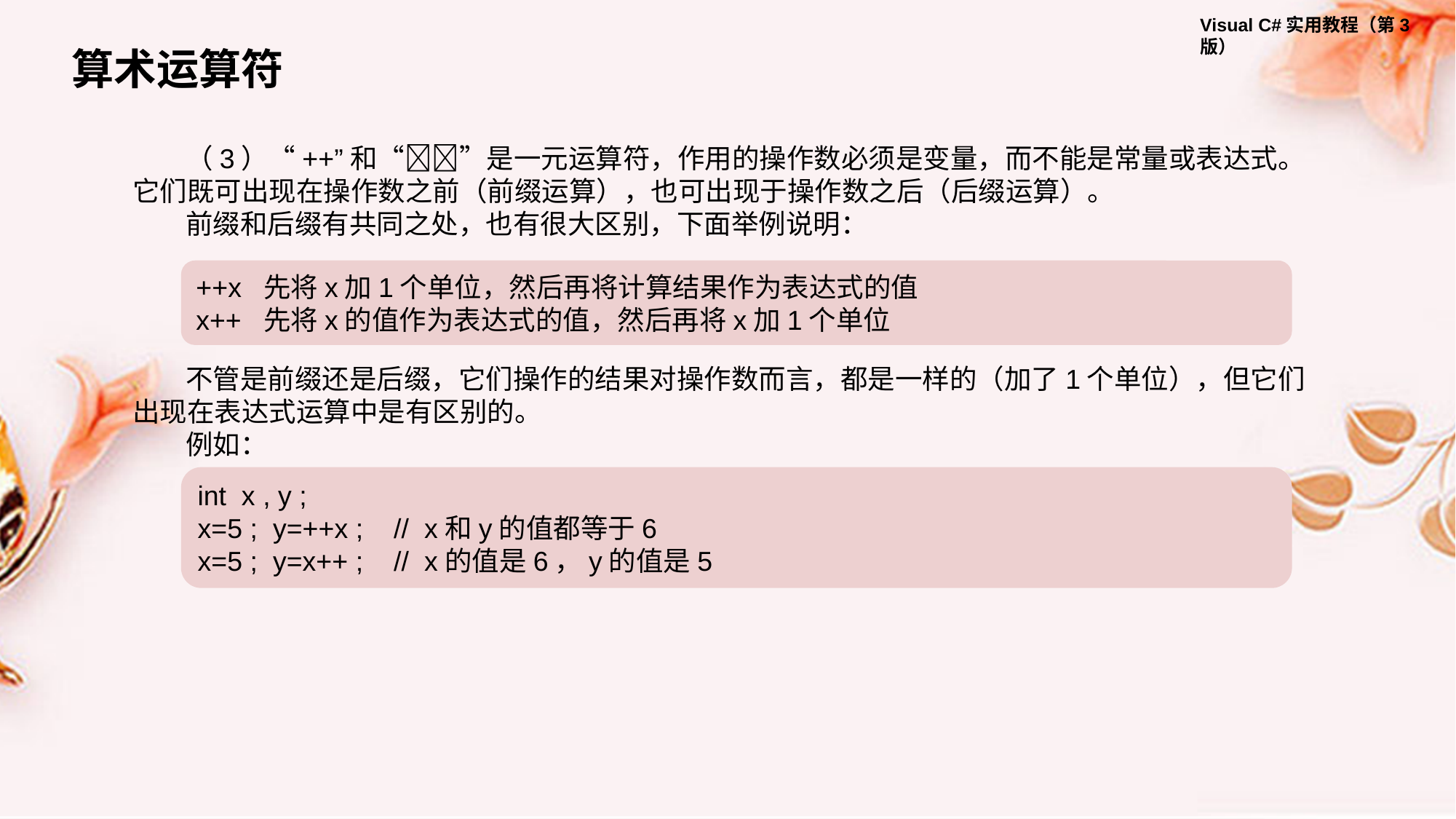

算术运算符
（3）“++”和“−−”是一元运算符，作用的操作数必须是变量，而不能是常量或表达式。它们既可出现在操作数之前（前缀运算），也可出现于操作数之后（后缀运算）。
前缀和后缀有共同之处，也有很大区别，下面举例说明：
++x  先将x加1个单位，然后再将计算结果作为表达式的值
x++  先将x的值作为表达式的值，然后再将x加1个单位
不管是前缀还是后缀，它们操作的结果对操作数而言，都是一样的（加了1个单位），但它们出现在表达式运算中是有区别的。
例如：
int  x , y ;
x=5 ;  y=++x ;    //  x和y的值都等于6
x=5 ;  y=x++ ;    //  x的值是6，y的值是5